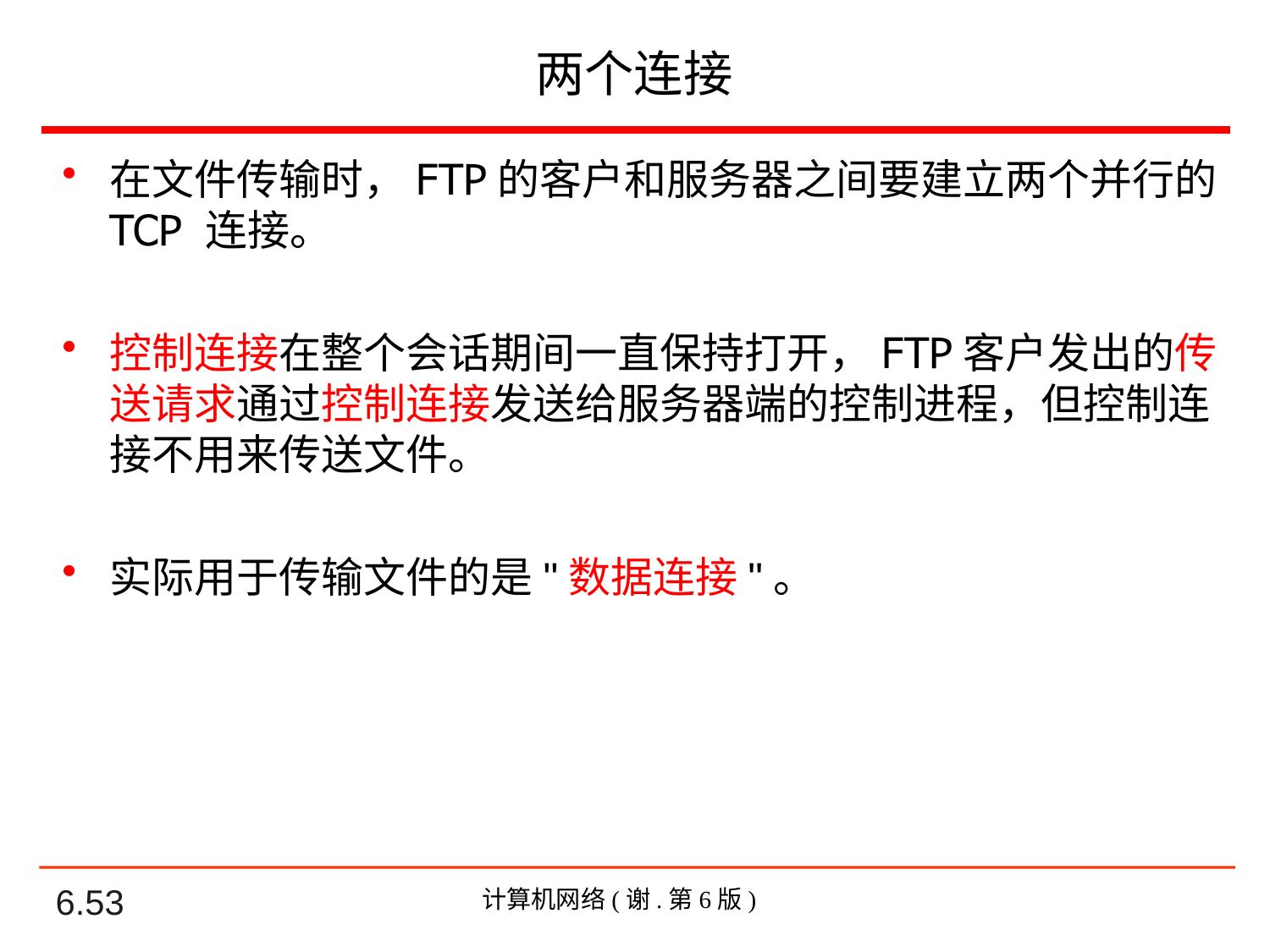

# 两个连接
在文件传输时，FTP的客户和服务器之间要建立两个并行的TCP 连接。

控制连接在整个会话期间一直保持打开，FTP客户发出的传送请求通过控制连接发送给服务器端的控制进程，但控制连接不用来传送文件。

实际用于传输文件的是"数据连接"。